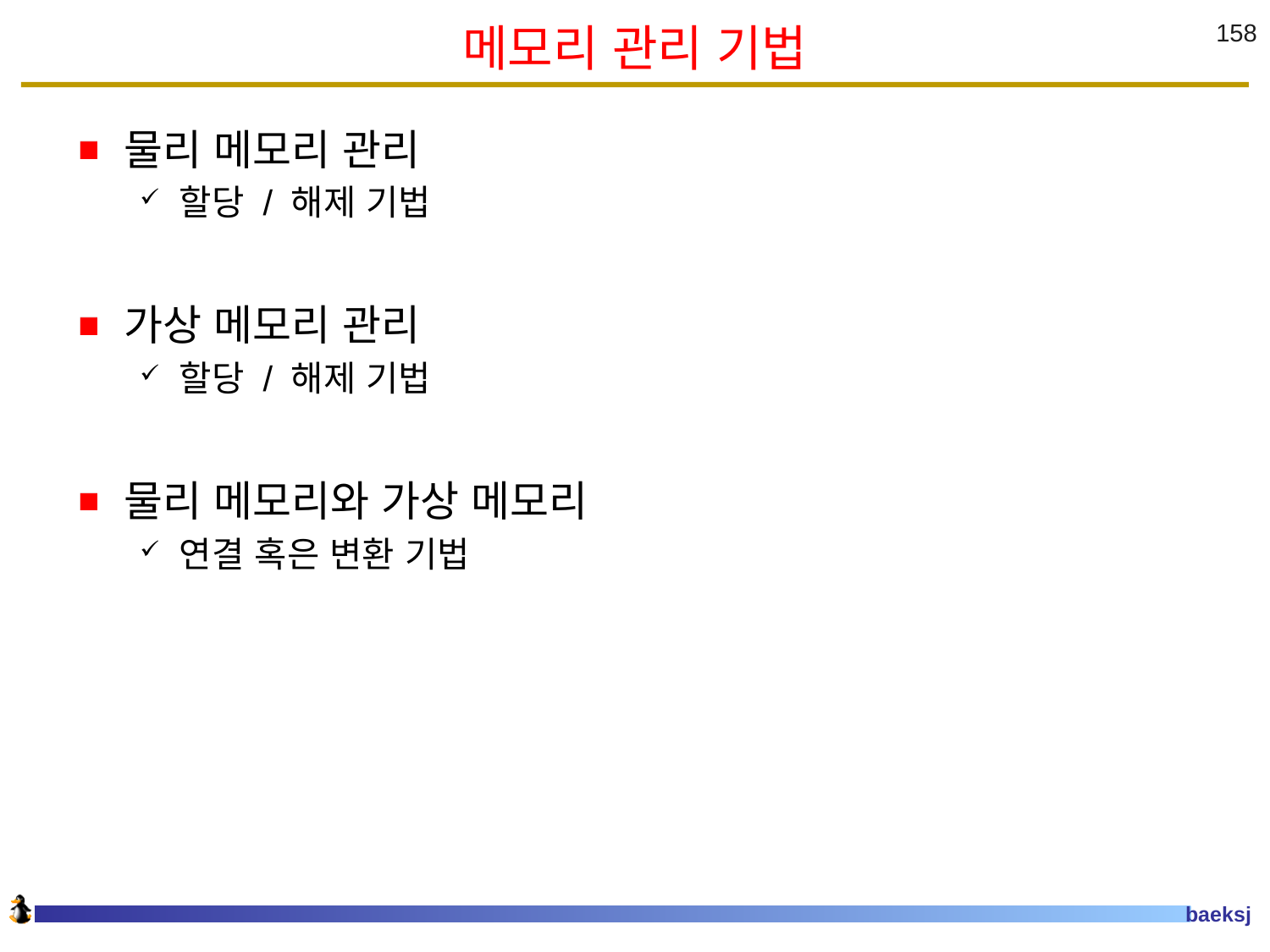

# 메모리 관리 기법
158
물리 메모리 관리
할당 / 해제 기법

가상 메모리 관리
할당 / 해제 기법

물리 메모리와 가상 메모리
연결 혹은 변환 기법